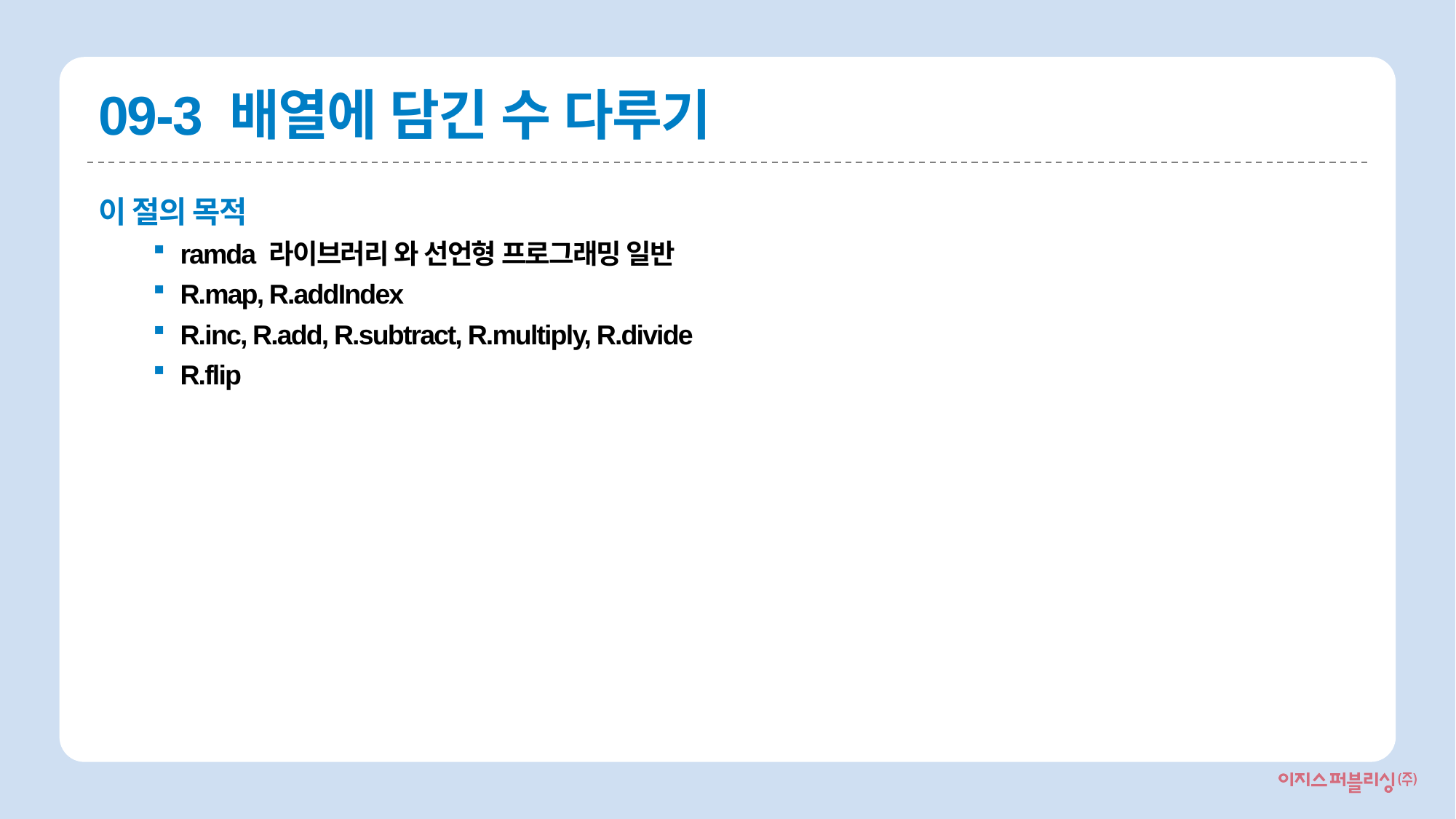

# 09-3 배열에 담긴 수 다루기
이 절의 목적
ramda 라이브러리 와 선언형 프로그래밍 일반
R.map, R.addIndex
R.inc, R.add, R.subtract, R.multiply, R.divide
R.flip